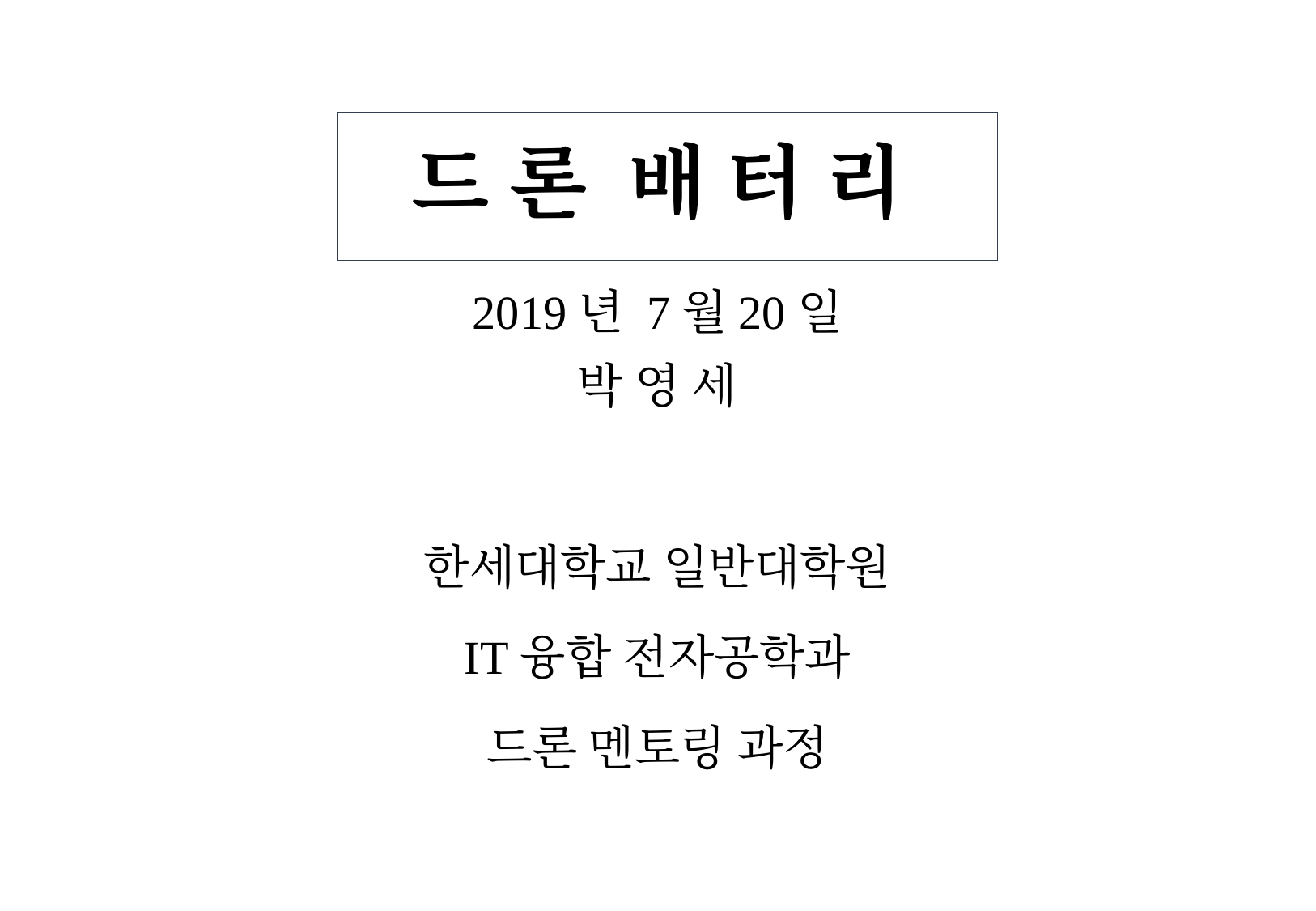

# 드 론  배 터 리
2019년 7월20일
박 영 세

한세대학교 일반대학원
IT융합 전자공학과
드론 멘토링 과정